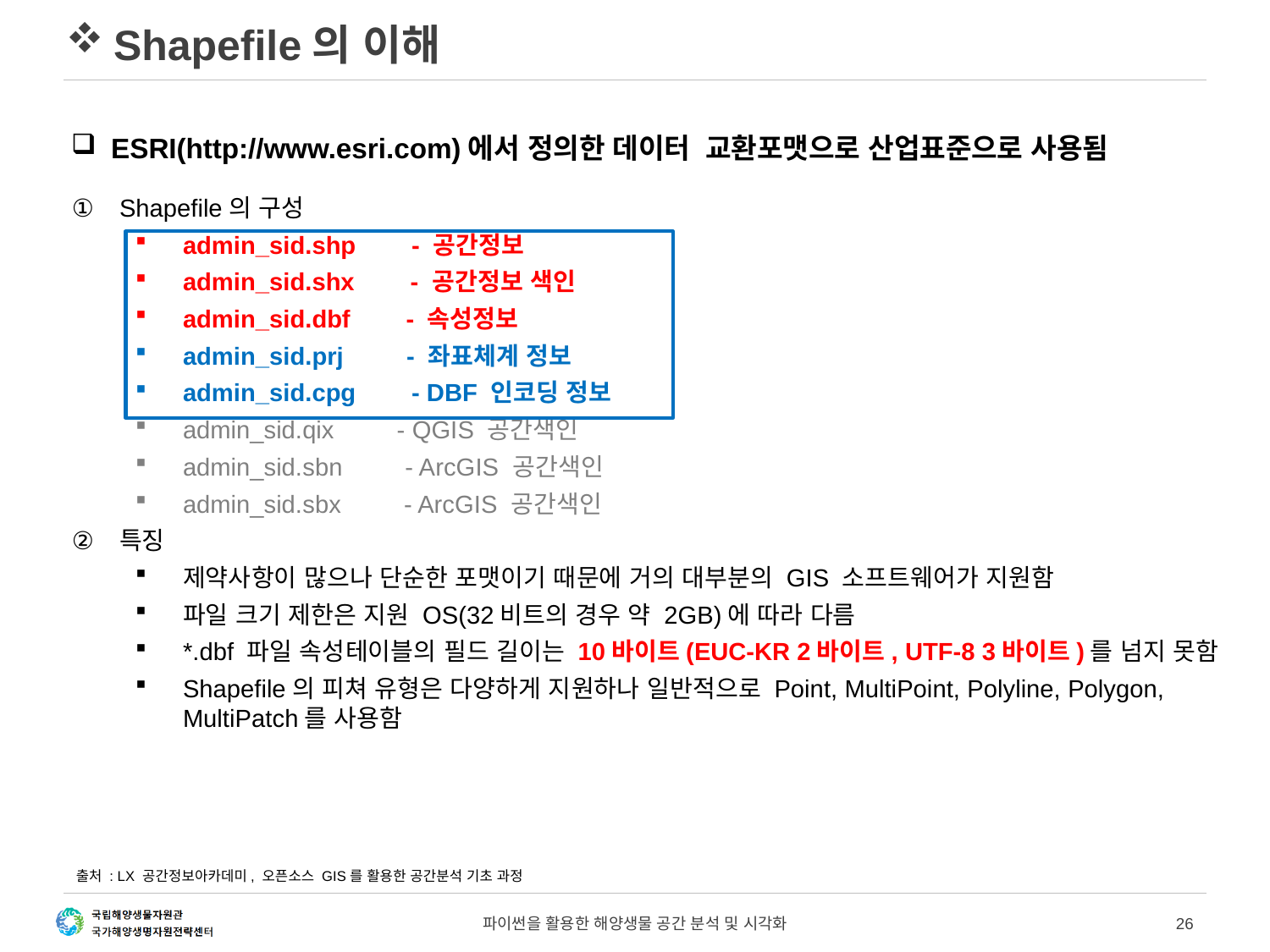

# Shapefile의 이해
ESRI(http://www.esri.com)에서 정의한 데이터  교환포맷으로 산업표준으로 사용됨
Shapefile의 구성
admin_sid.shp        - 공간정보
admin_sid.shx        - 공간정보 색인
admin_sid.dbf        - 속성정보
admin_sid.prj         - 좌표체계 정보
admin_sid.cpg        - DBF 인코딩 정보
admin_sid.qix         - QGIS 공간색인
admin_sid.sbn         - ArcGIS 공간색인
admin_sid.sbx         - ArcGIS 공간색인
특징
제약사항이 많으나 단순한 포맷이기 때문에 거의 대부분의 GIS 소프트웨어가 지원함
파일 크기 제한은 지원 OS(32비트의 경우 약 2GB)에 따라 다름
*.dbf 파일 속성테이블의 필드 길이는 10바이트(EUC-KR 2바이트, UTF-8 3바이트)를 넘지 못함
Shapefile의 피쳐 유형은 다양하게 지원하나 일반적으로 Point, MultiPoint, Polyline, Polygon, MultiPatch를 사용함

출처 : LX 공간정보아카데미, 오픈소스 GIS를 활용한 공간분석 기초 과정
파이썬을 활용한 해양생물 공간 분석 및 시각화
26